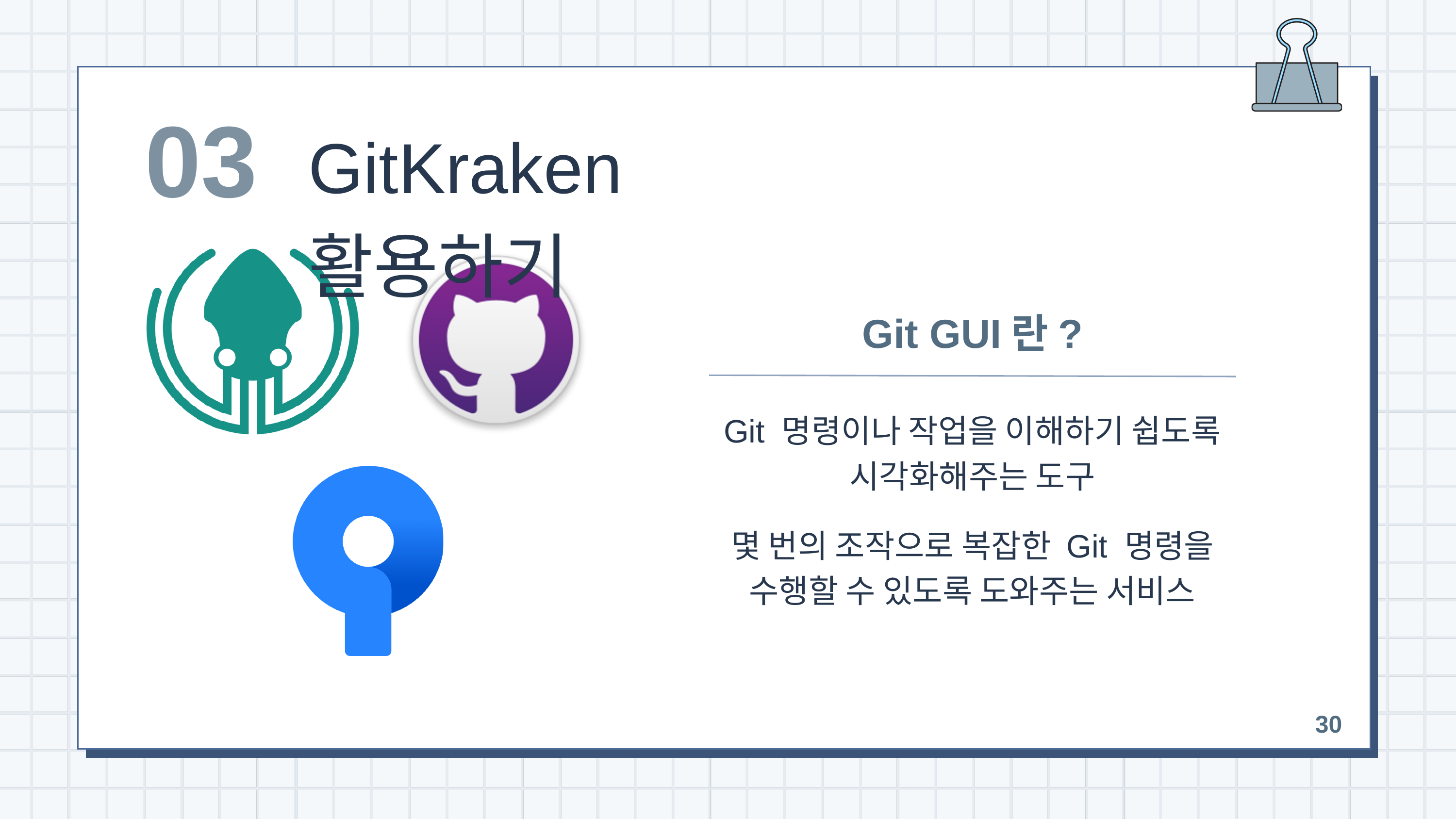

03
GitKraken 활용하기

Git GUI란?

Git 명령이나 작업을 이해하기 쉽도록
시각화해주는 도구
몇 번의 조작으로 복잡한 Git 명령을
수행할 수 있도록 도와주는 서비스
30